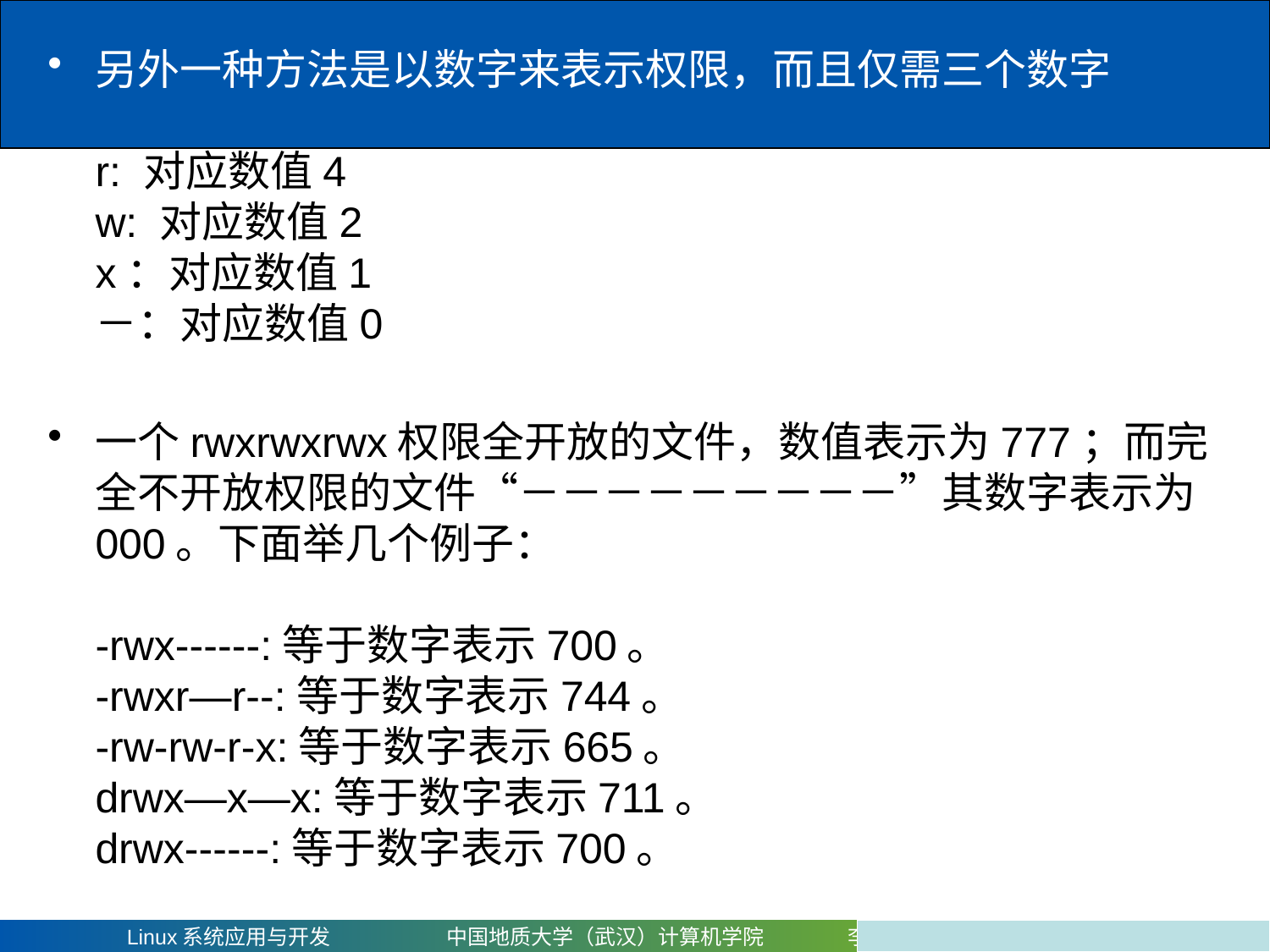

另外一种方法是以数字来表示权限，而且仅需三个数字
r: 对应数值4
w: 对应数值2
x：对应数值1
－：对应数值0

一个rwxrwxrwx权限全开放的文件，数值表示为777；而完全不开放权限的文件“－－－－－－－－－”其数字表示为000。下面举几个例子：
-rwx------:等于数字表示700。
-rwxr―r--:等于数字表示744。
-rw-rw-r-x:等于数字表示665。
drwx―x―x:等于数字表示711。
drwx------:等于数字表示700。